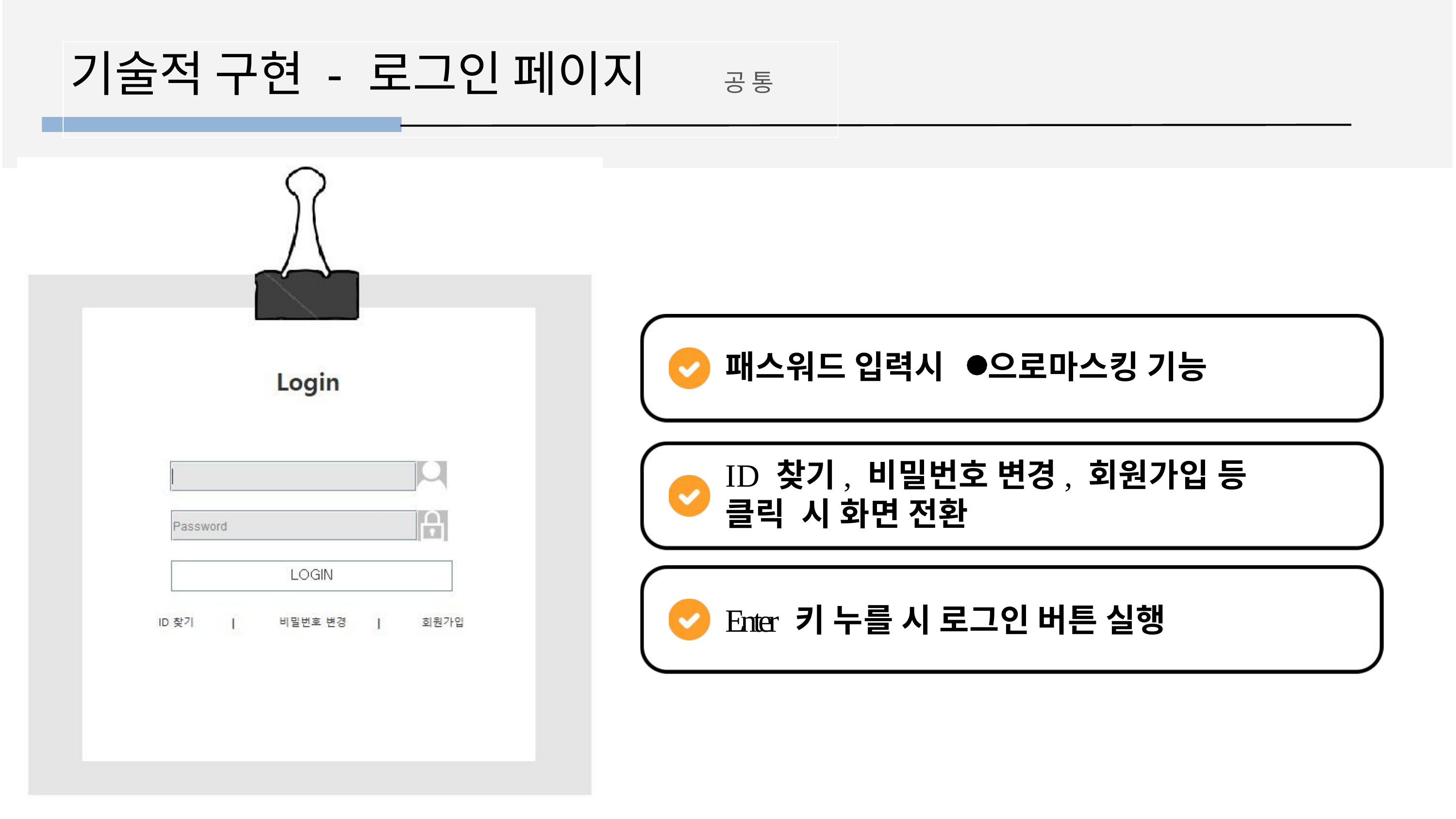

# 기술적 구현 - 로그인 페이지	공 통

패스워드 입력시
으로마스킹 기능

ID 찾기, 비밀번호 변경, 회원가입 등 클릭  시 화면 전환

Enter 키 누를 시 로그인 버튼 실행